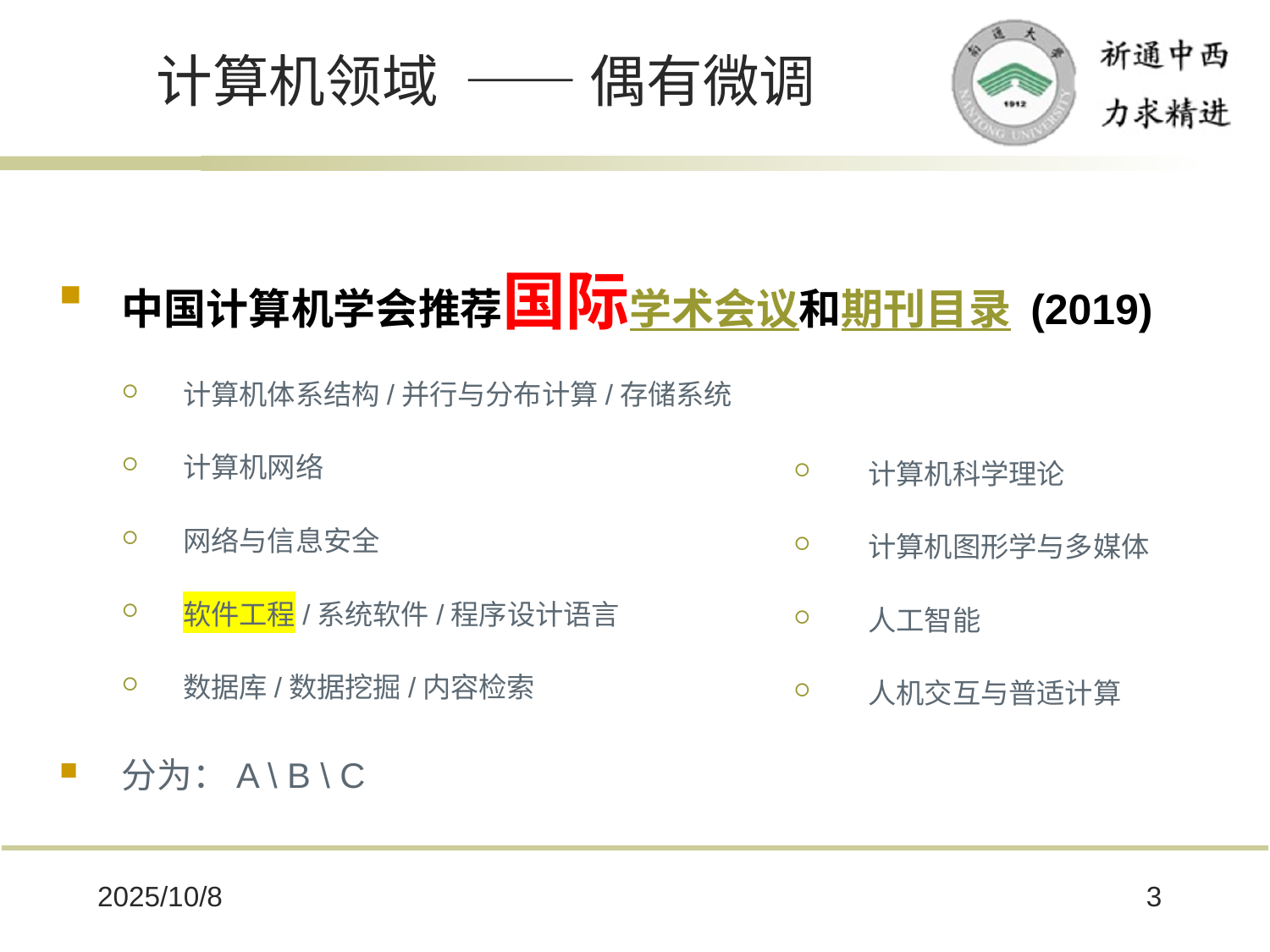

# 计算机领域  —— 偶有微调
中国计算机学会推荐国际学术会议和期刊目录 (2019)
计算机体系结构/并行与分布计算/存储系统
计算机网络
网络与信息安全
软件工程/系统软件/程序设计语言
数据库/数据挖掘/内容检索
分为：A \ B \ C
 计算机科学理论
 计算机图形学与多媒体
 人工智能
 人机交互与普适计算
2025/10/8
3